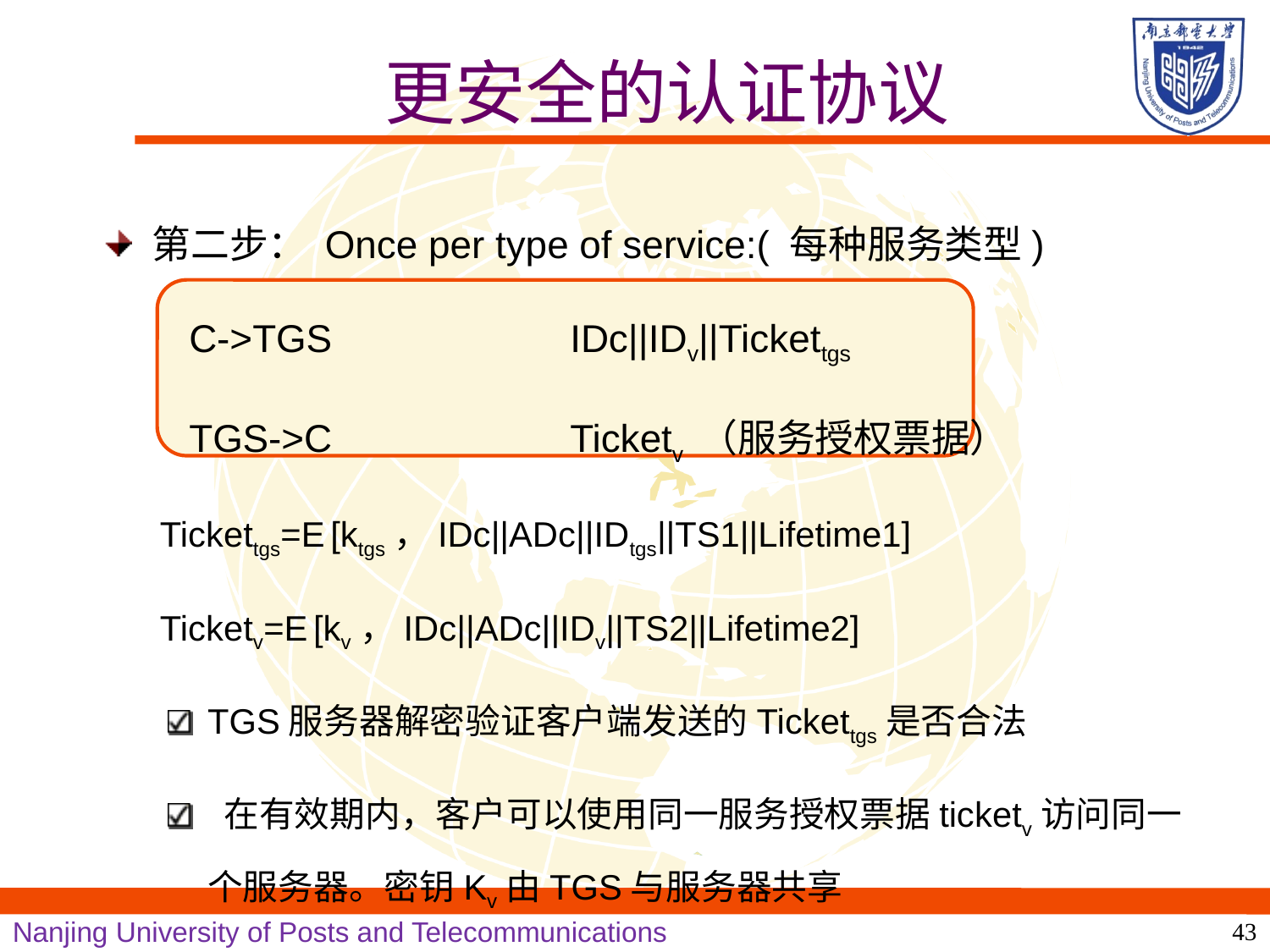

# 更安全的认证协议
第二步： Once per type of service:( 每种服务类型)
	C->TGS		IDc||IDv||Tickettgs
	TGS->C		Ticketv （服务授权票据）
Tickettgs=E [ktgs，IDc||ADc||IDtgs||TS1||Lifetime1]
Ticketv=E [kv，IDc||ADc||IDv||TS2||Lifetime2]
TGS服务器解密验证客户端发送的Tickettgs是否合法
 在有效期内，客户可以使用同一服务授权票据ticketv访问同一个服务器。密钥Kv由TGS与服务器共享

43